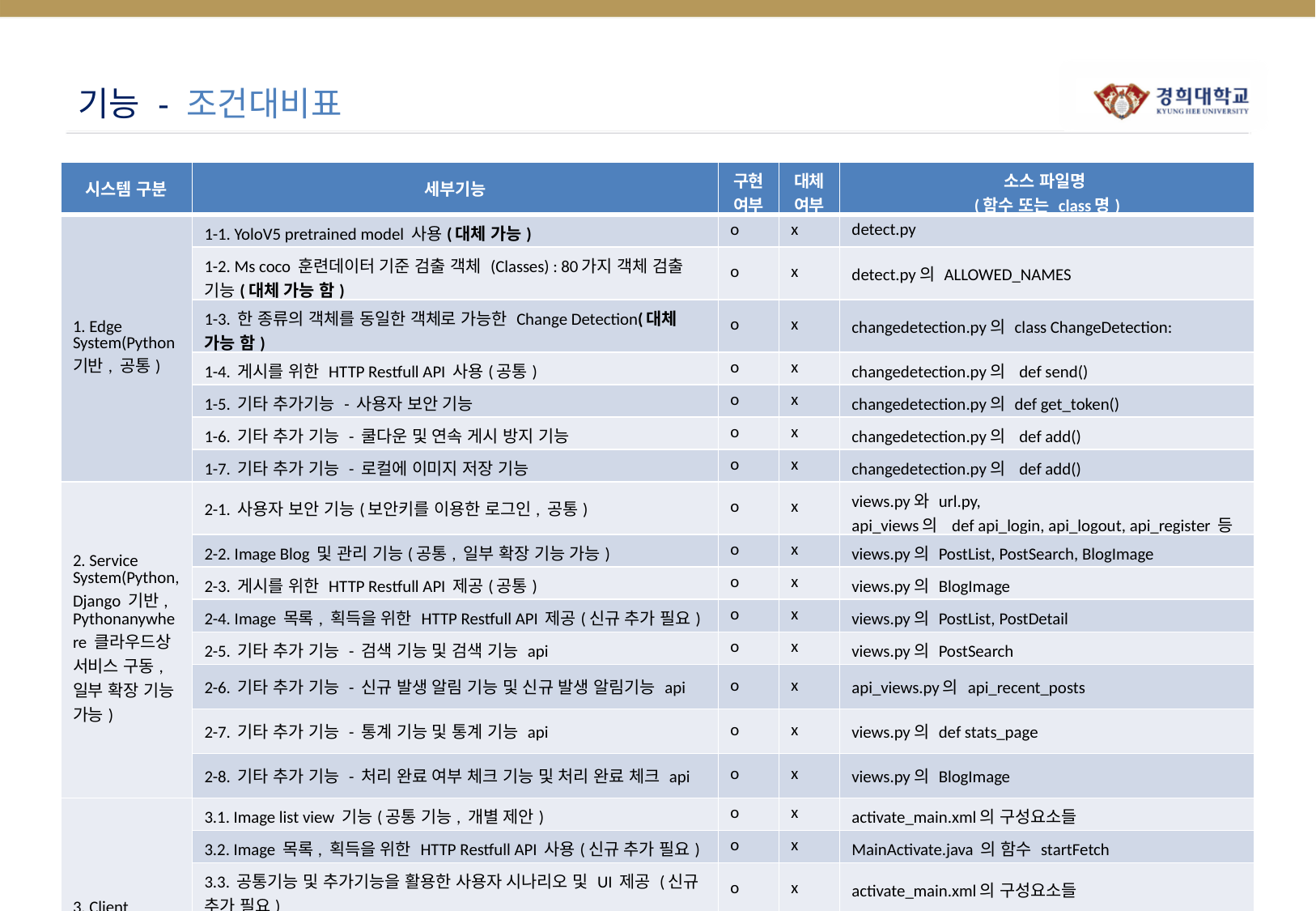

# 기능 - 조건대비표
| 시스템 구분 | 세부기능 | 구현 여부 | 대체 여부 | 소스 파일명 (함수 또는 class명) |
| --- | --- | --- | --- | --- |
| 1. Edge System(Python 기반, 공통) | 1-1. YoloV5 pretrained model 사용(대체 가능) | o | x | detect.py |
|  | 1-2. Ms coco 훈련데이터 기준 검출 객체 (Classes) : 80가지 객체 검출 기능(대체 가능 함) | o | x | detect.py의 ALLOWED\_NAMES |
|  | 1-3. 한 종류의 객체를 동일한 객체로 가능한 Change Detection(대체 가능 함) | o | x | changedetection.py의 class ChangeDetection: |
|  | 1-4. 게시를 위한 HTTP Restfull API 사용(공통) | o | x | changedetection.py의 def send() |
|  | 1-5. 기타 추가기능 - 사용자 보안 기능 | o | x | changedetection.py의 def get\_token() |
|  | 1-6. 기타 추가 기능 - 쿨다운 및 연속 게시 방지 기능 | o | x | changedetection.py의 def add() |
|  | 1-7. 기타 추가 기능 - 로컬에 이미지 저장 기능 | o | x | changedetection.py의 def add() |
| 2. Service System(Python, Django 기반, Pythonanywhere 클라우드상 서비스 구동, 일부 확장 기능 가능) | 2-1. 사용자 보안 기능(보안키를 이용한 로그인, 공통) | o | x | views.py와 url.py, api\_views의 def api\_login, api\_logout, api\_register 등 |
|  | 2-2. Image Blog 및 관리 기능(공통, 일부 확장 기능 가능) | o | x | views.py의 PostList, PostSearch, BlogImage |
|  | 2-3. 게시를 위한 HTTP Restfull API 제공(공통) | o | x | views.py의 BlogImage |
|  | 2-4. Image 목록, 획득을 위한 HTTP Restfull API 제공(신규 추가 필요) | o | x | views.py의 PostList, PostDetail |
|  | 2-5. 기타 추가 기능 - 검색 기능 및 검색 기능 api | o | x | views.py의 PostSearch |
|  | 2-6. 기타 추가 기능 - 신규 발생 알림 기능 및 신규 발생 알림기능 api | o | x | api\_views.py의 api\_recent\_posts |
|  | 2-7. 기타 추가 기능 - 통계 기능 및 통계 기능 api | o | x | views.py의 def stats\_page |
|  | 2-8. 기타 추가 기능 - 처리 완료 여부 체크 기능 및 처리 완료 체크 api | o | x | views.py의 BlogImage |
| 3. Client System(Android, Native App, 개별 제안) | 3.1. Image list view 기능(공통 기능, 개별 제안) | o | x | activate\_main.xml의 구성요소들 |
|  | 3.2. Image 목록, 획득을 위한 HTTP Restfull API 사용(신규 추가 필요) | o | x | MainActivate.java 의 함수 startFetch |
|  | 3.3. 공통기능 및 추가기능을 활용한 사용자 시나리오 및 UI 제공 (신규 추가 필요) | o | x | activate\_main.xml의 구성요소들 |
|  | 3-4. 기타 추가 기능 - 유저 관리 기능 | o | x | LoginActivity.java 의 performLogin() |
|  | 3-5. 기타 추가 기능 - 검색 기능 | o | x | MainActivate.java와 activate\_main.xml |
|  | 3-6. 기타 추가 기능 - 신규 발생 알림 기능 | o | x | MainActivate.java의 fetchResentPosts() |
|  | 3-7. 기타 추가 기능 - 통계 기능 | o | x | StatsDetailActivity.java의 fetchStats() |
|  | 3-8. 기타 추가 기능 - 처리 완료 체크 여부 기능 | o | x | ImageAdapter.java의 onBindViewHolder |
Image Processing Lab